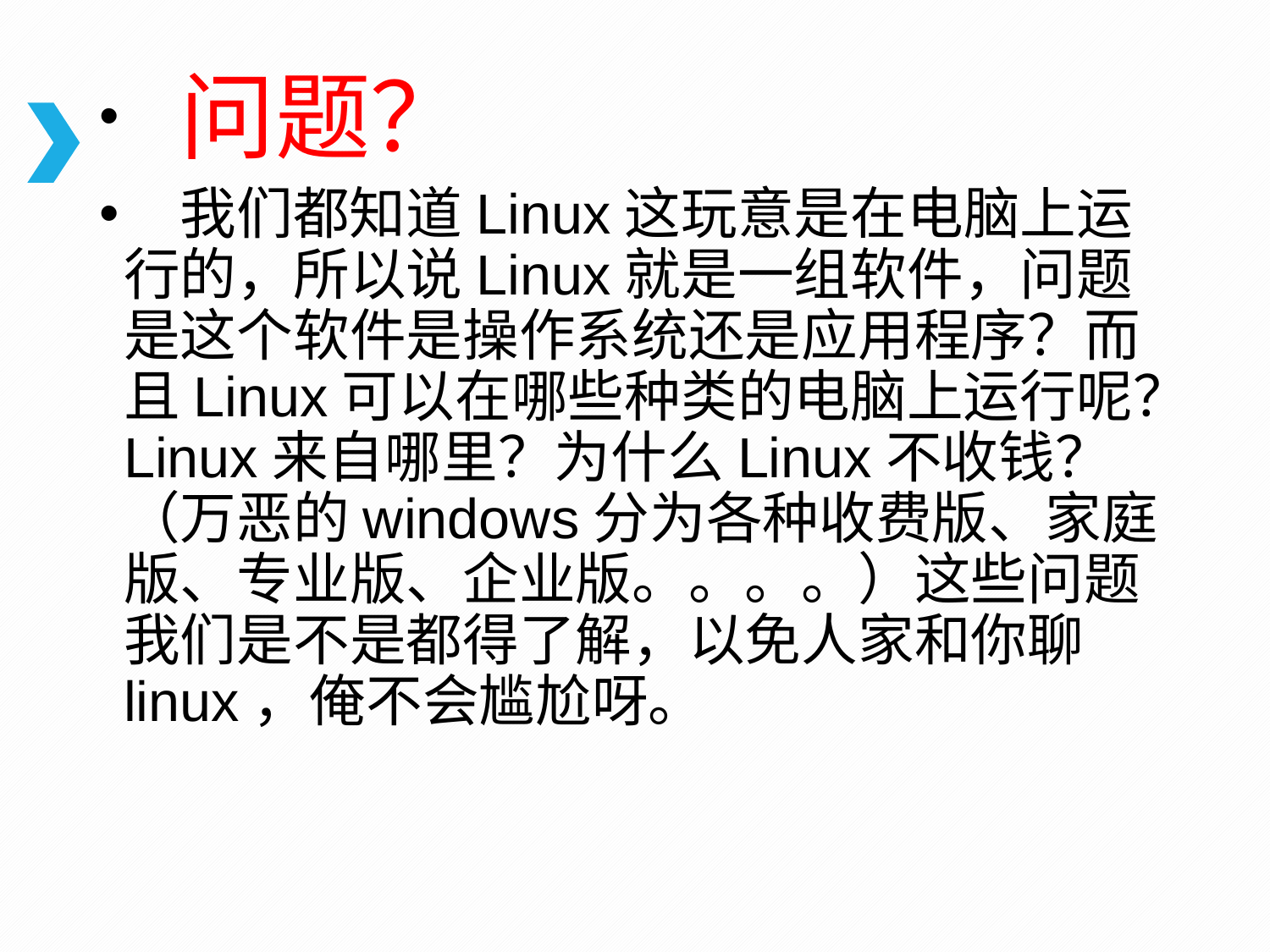

问题？
　我们都知道Linux这玩意是在电脑上运行的，所以说Linux就是一组软件，问题是这个软件是操作系统还是应用程序？而且Linux可以在哪些种类的电脑上运行呢？Linux来自哪里？为什么Linux不收钱？（万恶的windows分为各种收费版、家庭版、专业版、企业版。。。。）这些问题我们是不是都得了解，以免人家和你聊linux，俺不会尴尬呀。